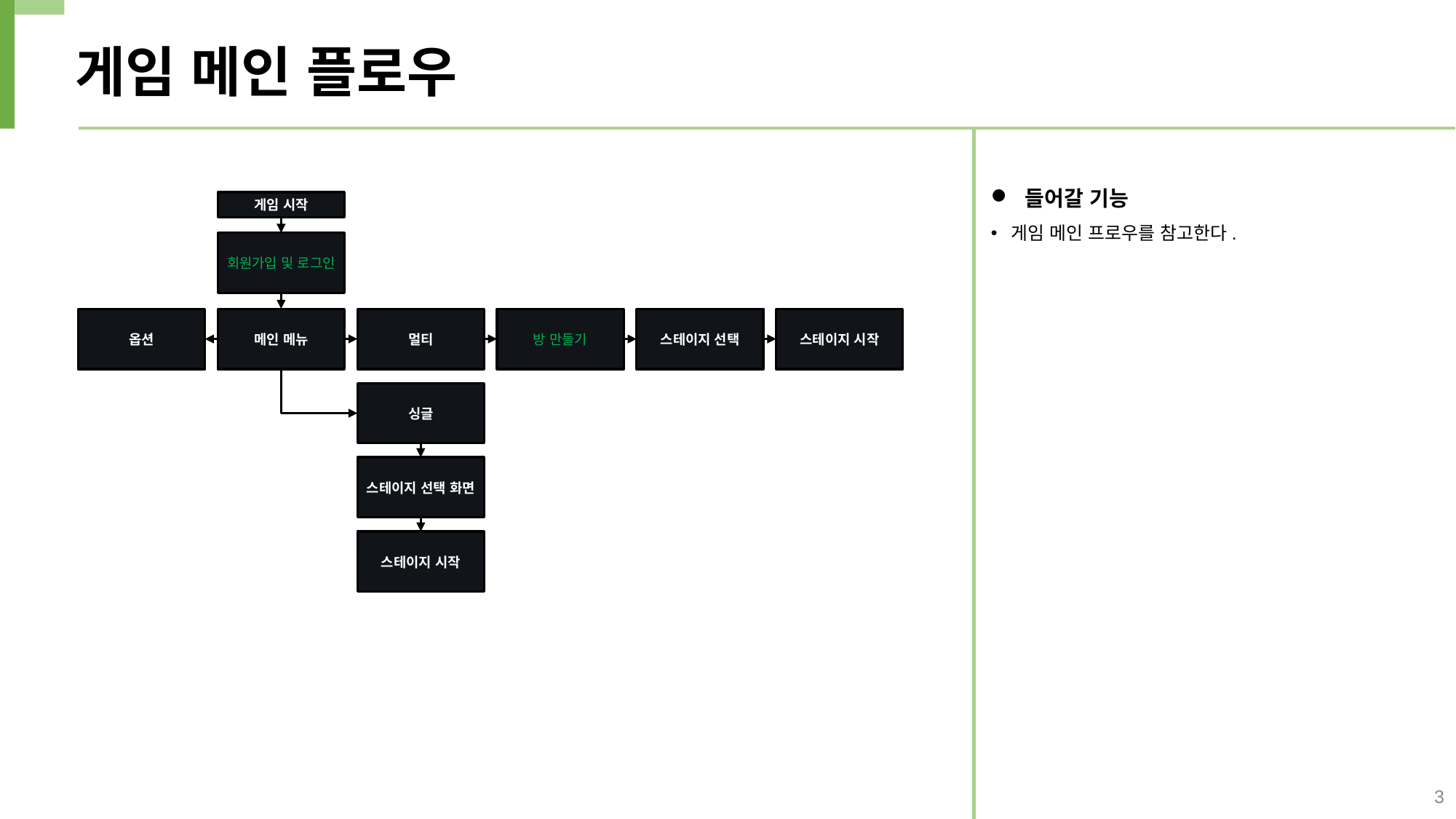

게임 메인 플로우
들어갈 기능
게임 메인 프로우를 참고한다.
게임 시작
회원가입 및 로그인
옵션
메인 메뉴
멀티
방 만들기
스테이지 선택
스테이지 시작
싱글
스테이지 선택 화면
스테이지 시작
3